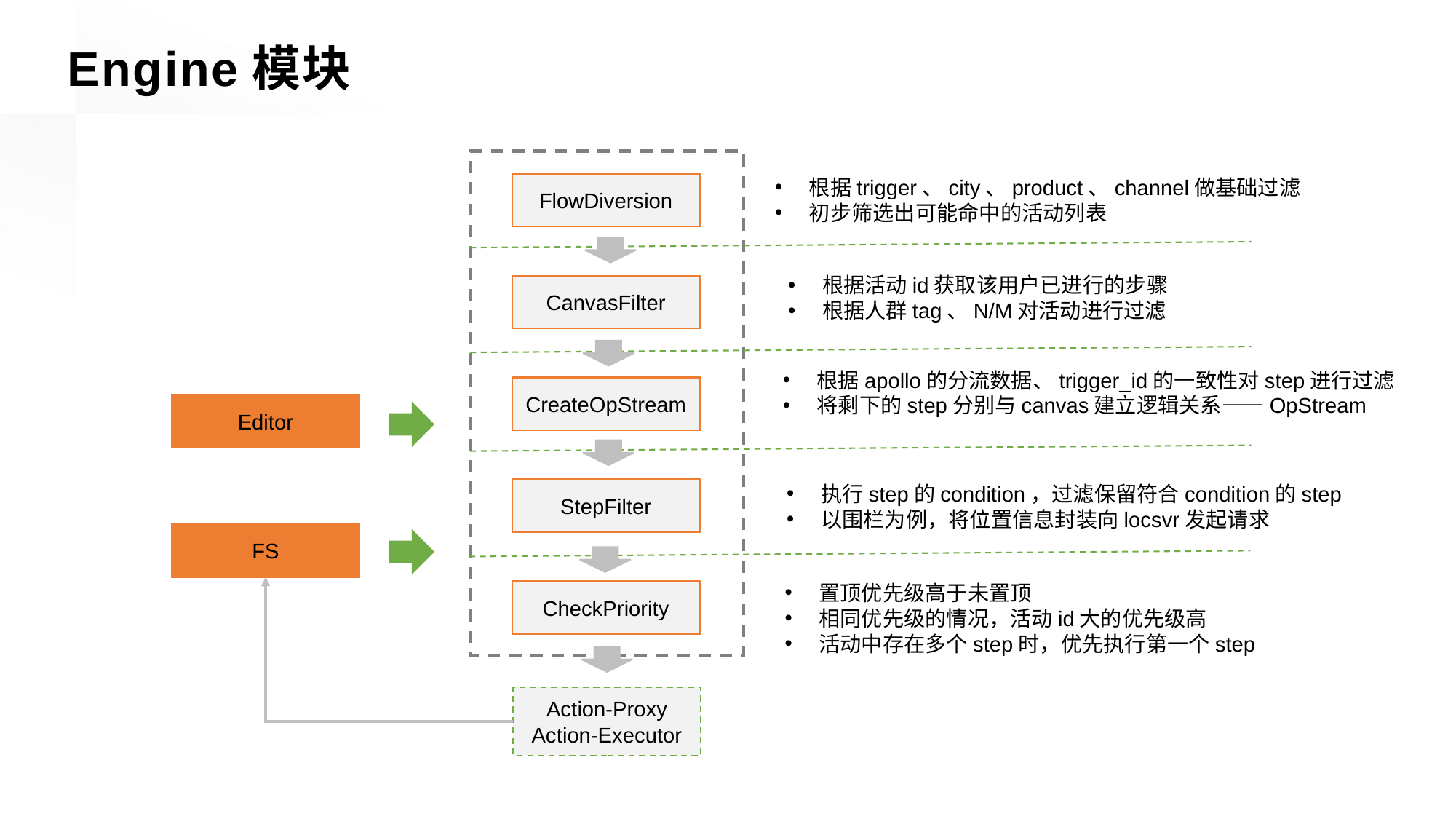

Engine模块

根据trigger、city、product、channel做基础过滤
初步筛选出可能命中的活动列表
FlowDiversion

根据活动id获取该用户已进行的步骤
根据人群tag、N/M对活动进行过滤
CanvasFilter

根据apollo的分流数据、trigger_id的一致性对step进行过滤
将剩下的step分别与canvas建立逻辑关系——OpStream
CreateOpStream
Editor

执行step的condition，过滤保留符合condition的step
以围栏为例，将位置信息封装向locsvr发起请求
StepFilter
FS

置顶优先级高于未置顶
相同优先级的情况，活动id大的优先级高
活动中存在多个step时，优先执行第一个step
CheckPriority

Action-Proxy
Action-Executor